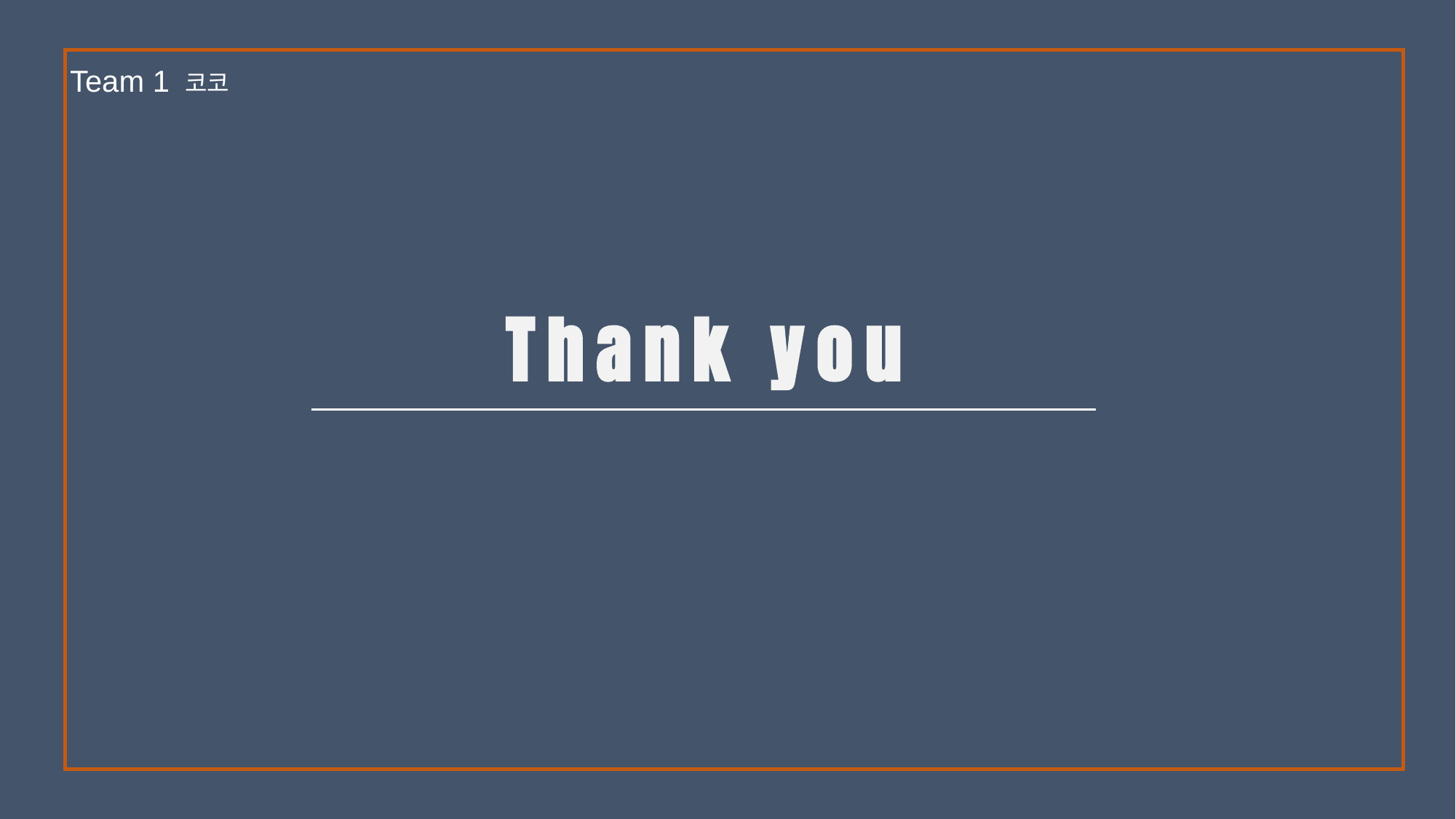

Team 1 코코
T h a n k   y o u